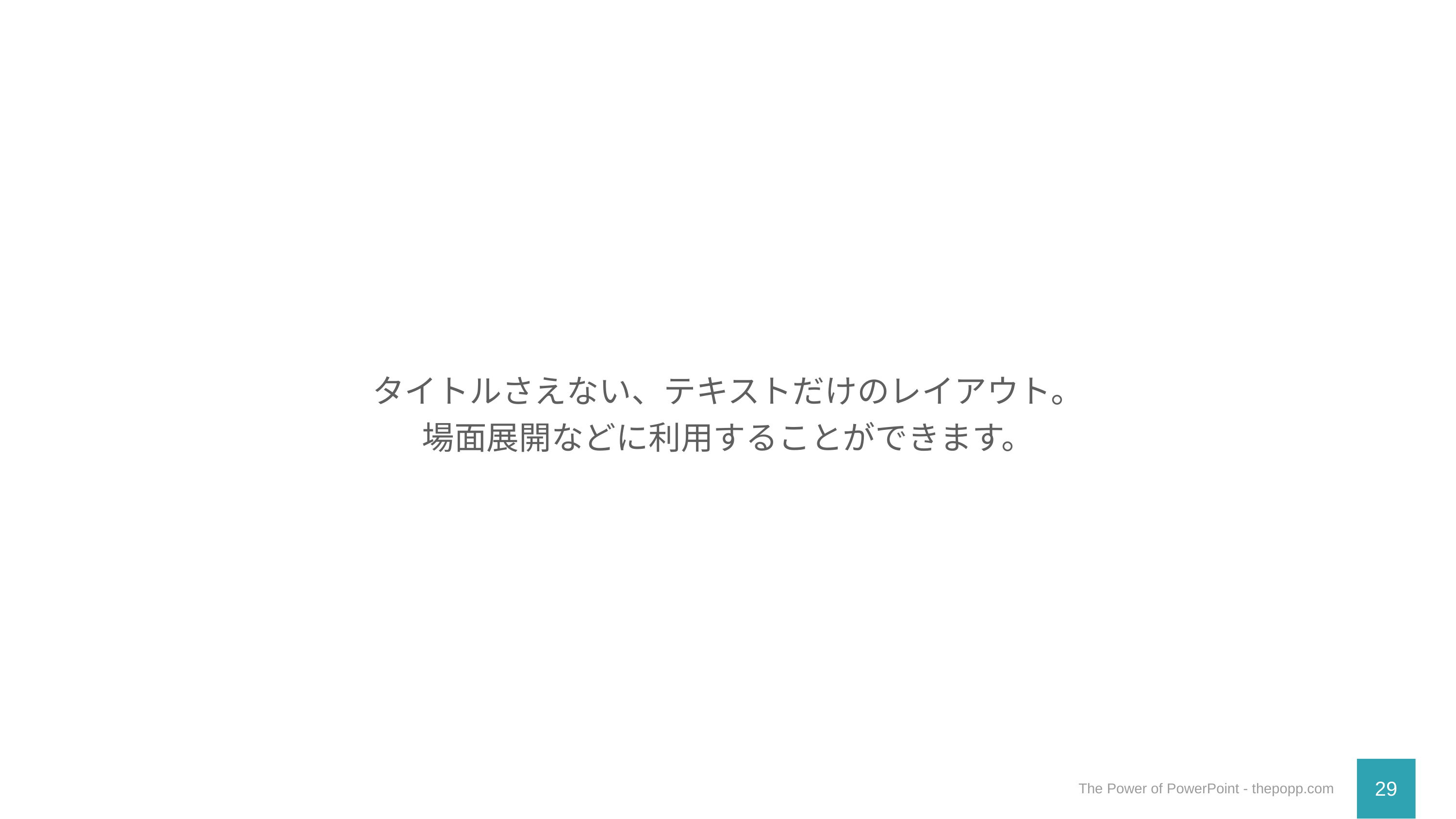

タイトルさえない、テキストだけのレイアウト。
場面展開などに利用することができます。
The Power of PowerPoint - thepopp.com
29